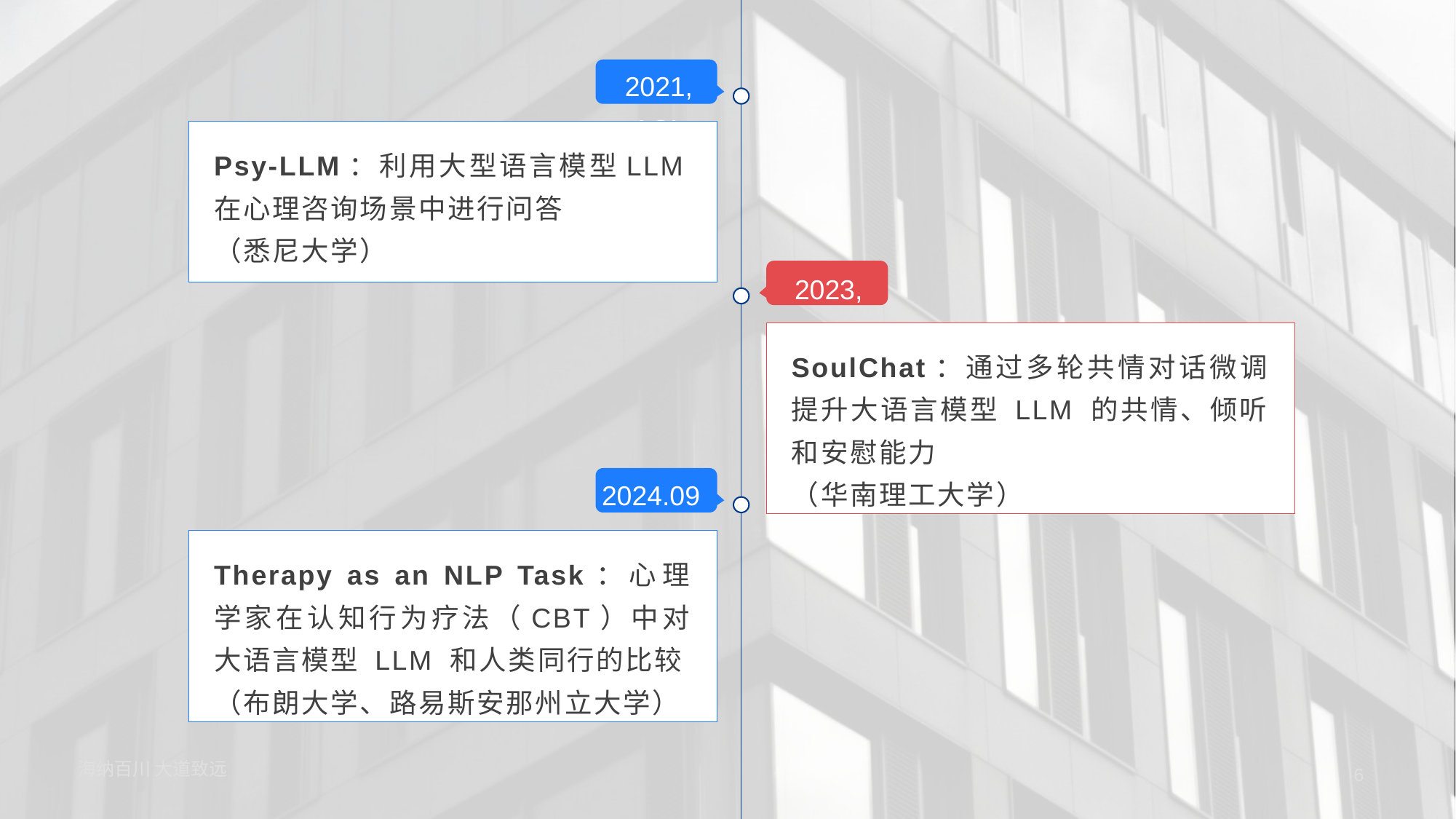

2021, ACL

Psy-LLM：利用大型语言模型LLM在心理咨询场景中进行问答
（悉尼大学）
2023, ACL

SoulChat：通过多轮共情对话微调提升大语言模型 LLM 的共情、倾听和安慰能力
（华南理工大学）
2024.09

Therapy as an NLP Task：心理学家在认知行为疗法（CBT）中对大语言模型 LLM 和人类同行的比较
（布朗大学、路易斯安那州立大学）
海纳百川 大道致远
6